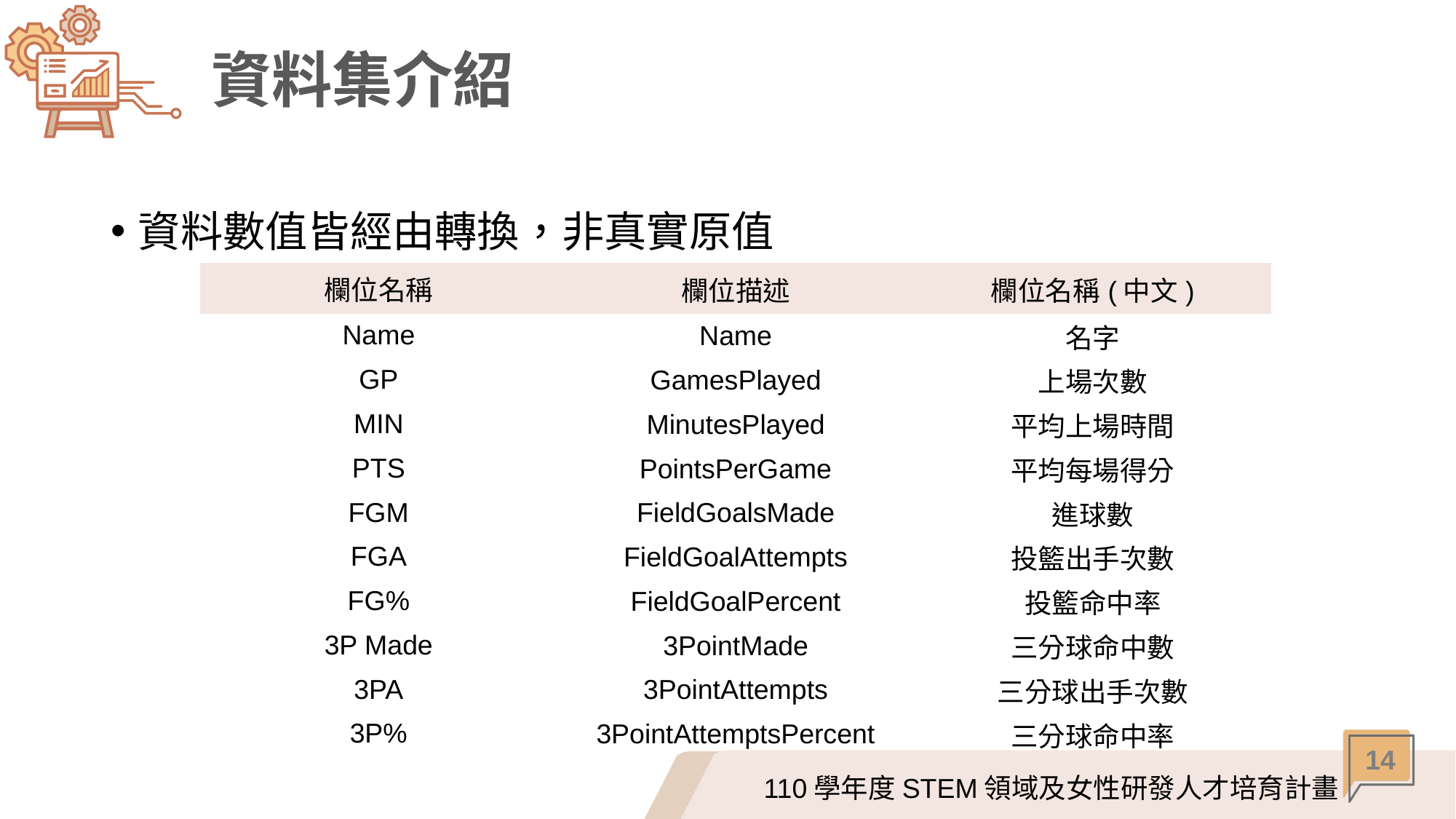

# 資料集介紹
資料數值皆經由轉換，非真實原值
| 欄位名稱 | 欄位描述 | 欄位名稱(中文) |
| --- | --- | --- |
| Name | Name | 名字 |
| GP | GamesPlayed | 上場次數 |
| MIN | MinutesPlayed | 平均上場時間 |
| PTS | PointsPerGame | 平均每場得分 |
| FGM | FieldGoalsMade | 進球數 |
| FGA | FieldGoalAttempts | 投籃出手次數 |
| FG% | FieldGoalPercent | 投籃命中率 |
| 3P Made | 3PointMade | 三分球命中數 |
| 3PA | 3PointAttempts | 三分球出手次數 |
| 3P% | 3PointAttemptsPercent | 三分球命中率 |